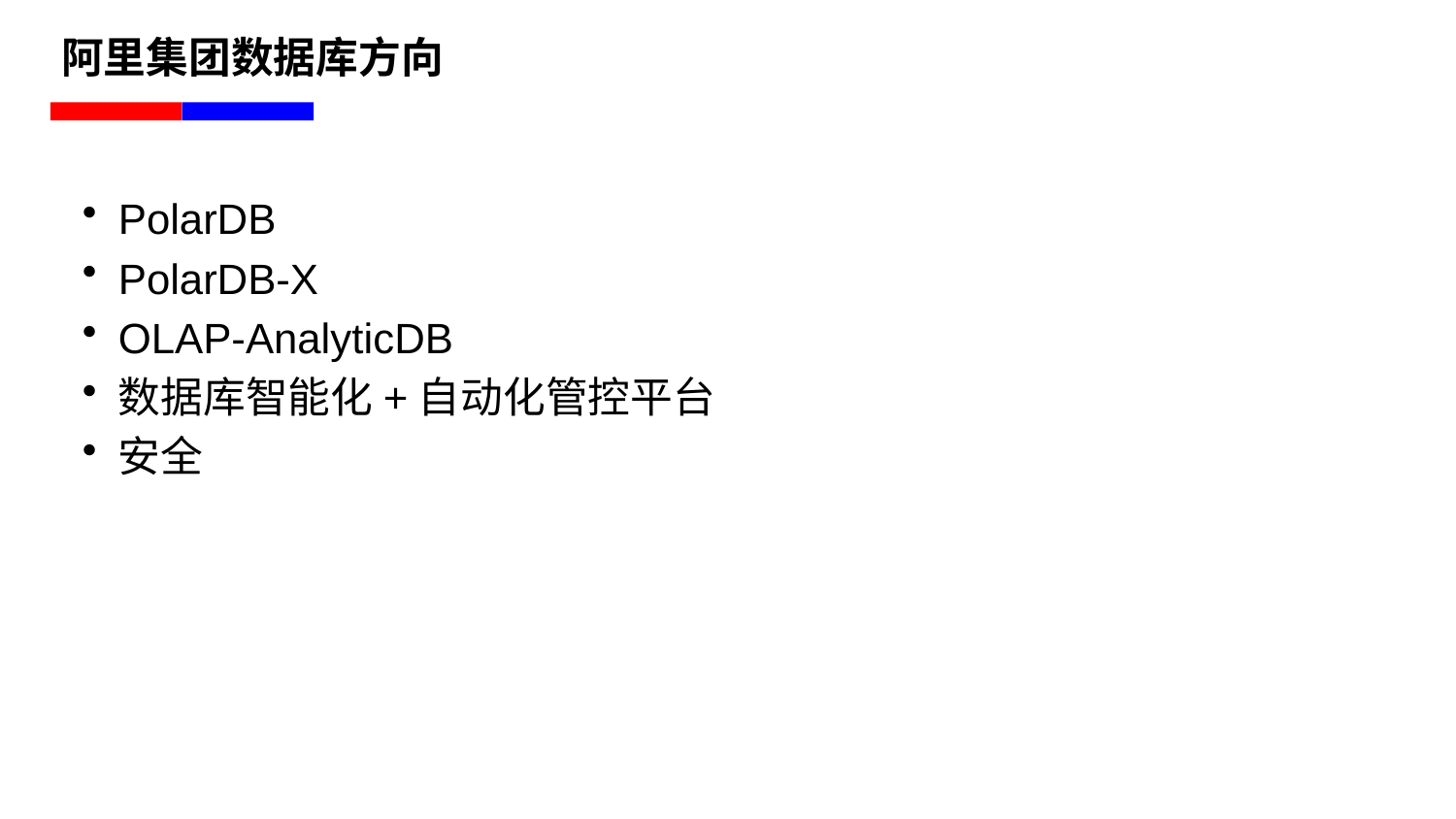

# 阿里集团数据库方向
PolarDB
PolarDB-X
OLAP-AnalyticDB
数据库智能化+自动化管控平台
安全